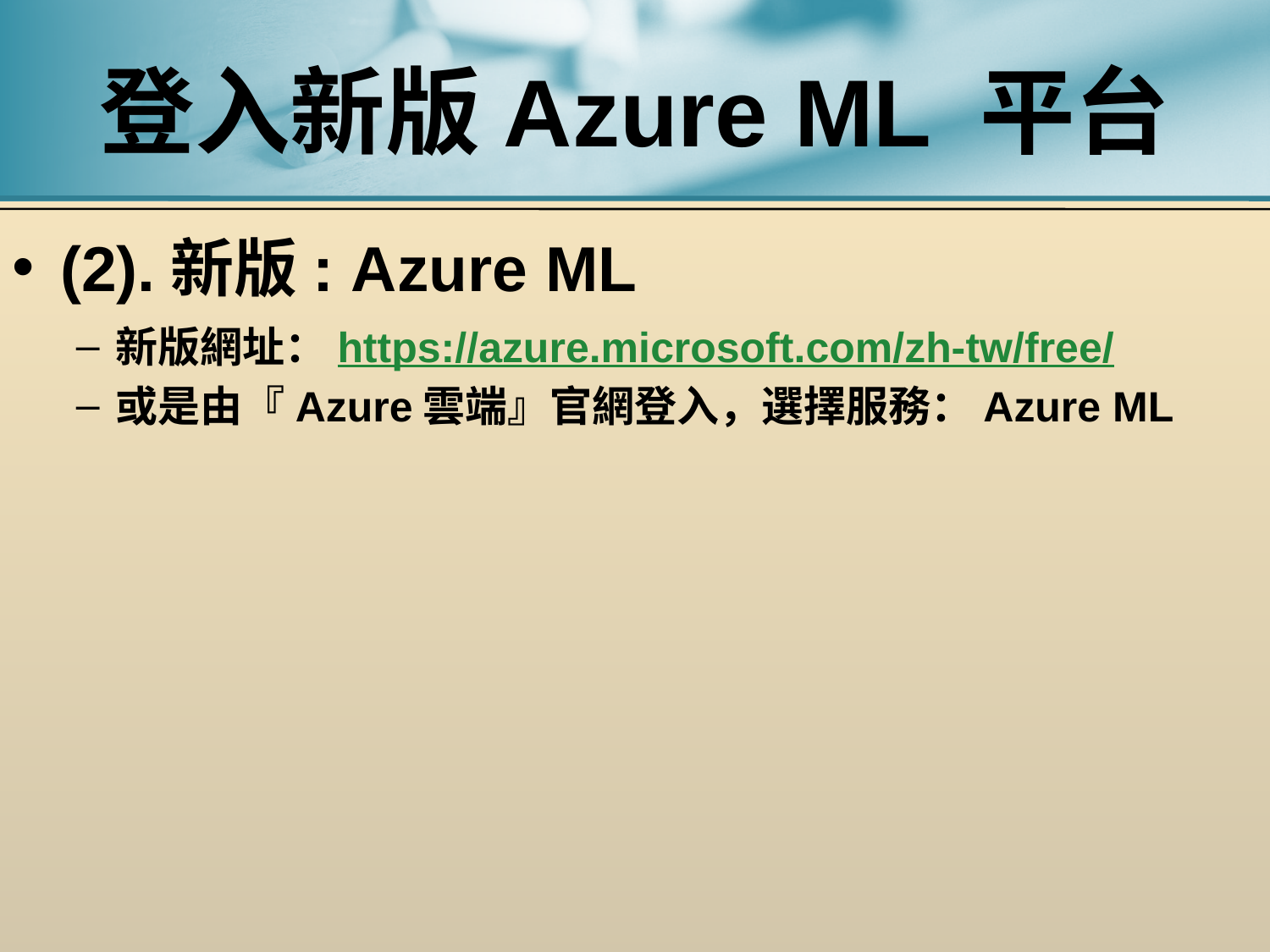

# 登入新版Azure ML 平台
(2).新版: Azure ML
新版網址：https://azure.microsoft.com/zh-tw/free/
或是由『Azure雲端』官網登入，選擇服務：Azure ML